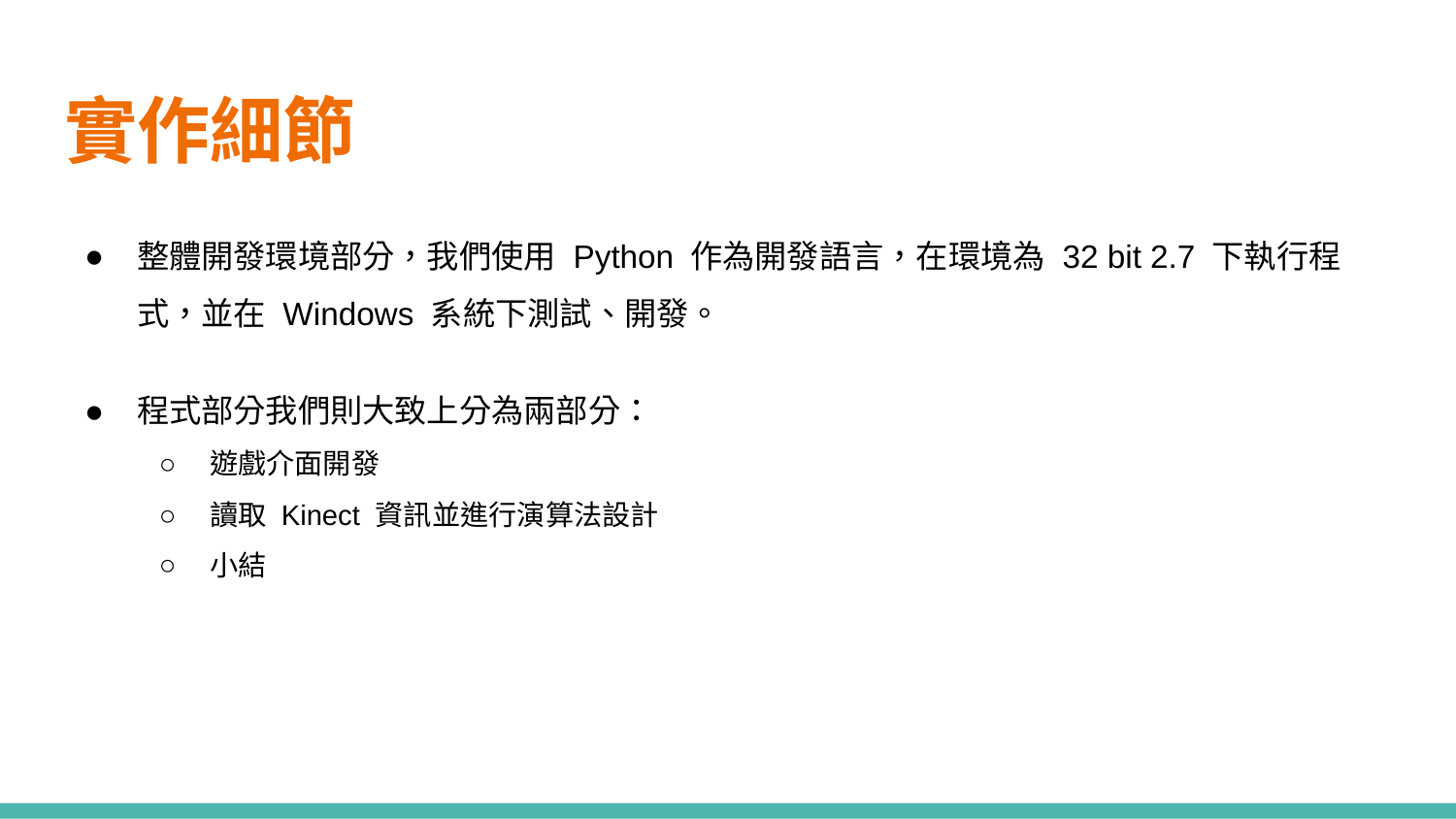

# 實作細節
整體開發環境部分，我們使用 Python 作為開發語言，在環境為 32 bit 2.7 下執行程式，並在 Windows 系統下測試、開發。
程式部分我們則大致上分為兩部分：
遊戲介面開發
讀取 Kinect 資訊並進行演算法設計
小結